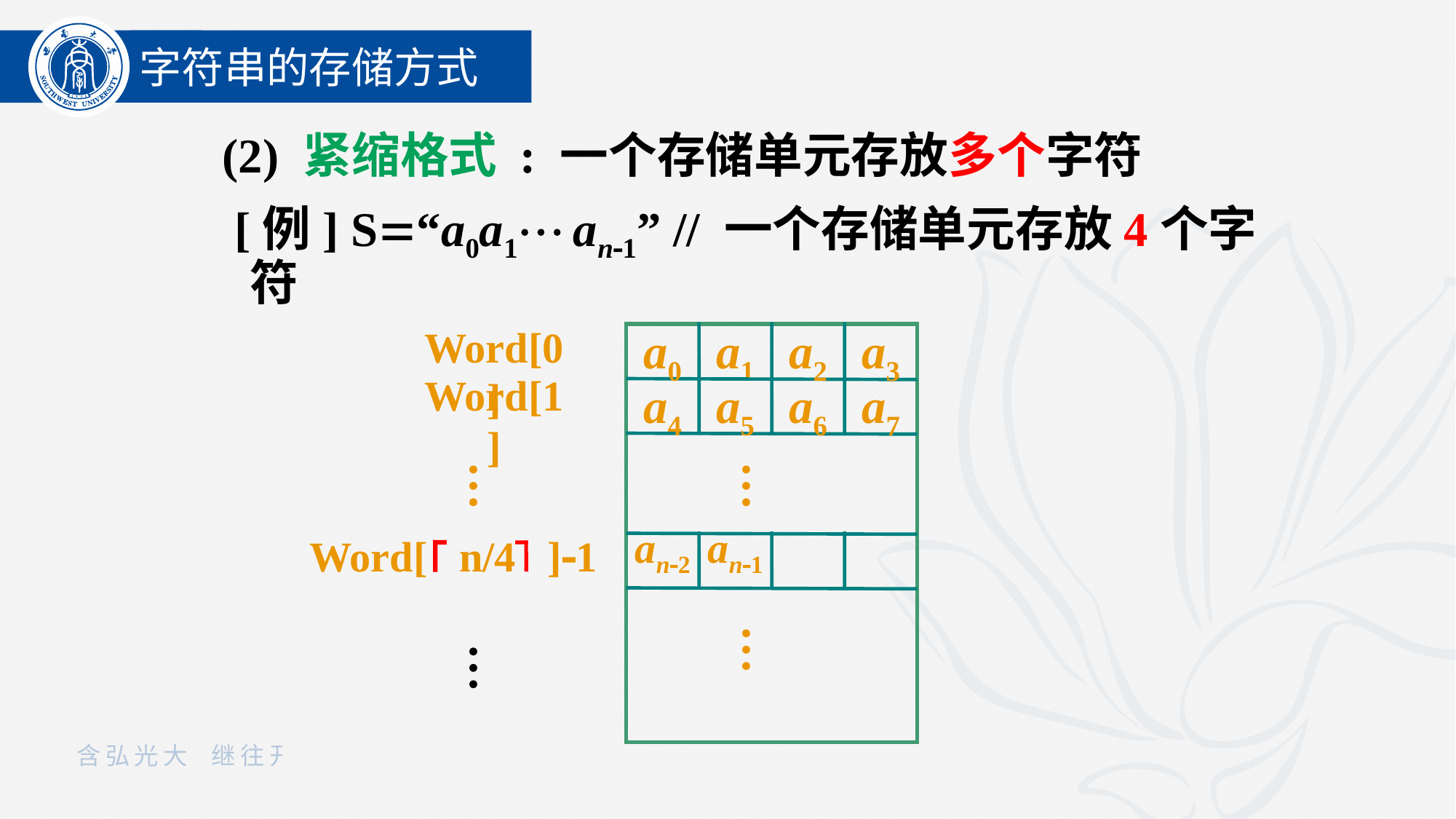

字符串的存储方式
(2) 紧缩格式 : 一个存储单元存放多个字符
 [例] S=“a0a1… an−1” // 一个存储单元存放4个字符
Word[0]
a0
a1
a2
a3

Word[1]
a4
a5
a6
a7

…
…
an−2
an−1
Word[   n/4   ]−1

…
…